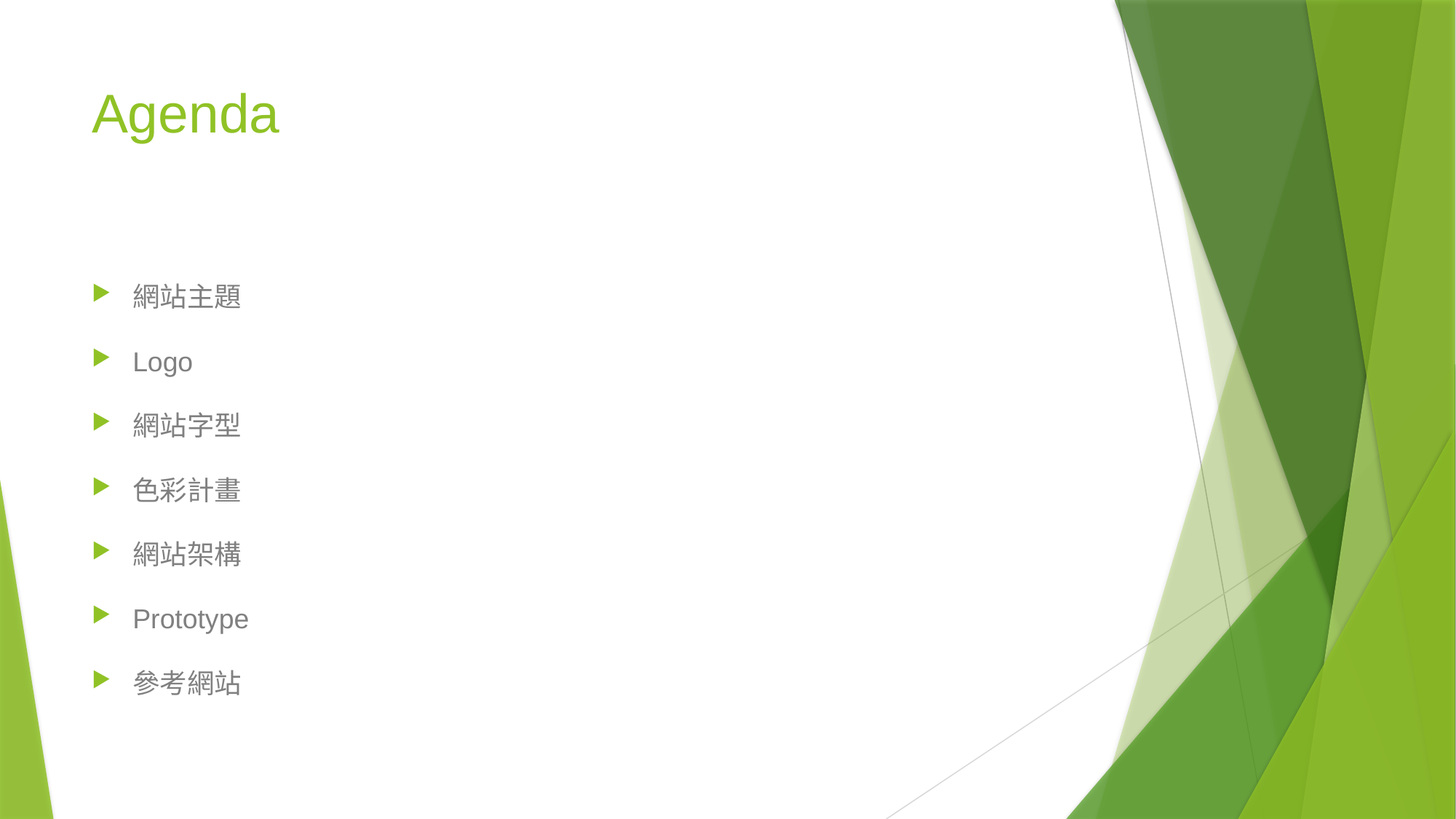

# Agenda
網站主題
Logo
網站字型
色彩計畫
網站架構
Prototype
參考網站